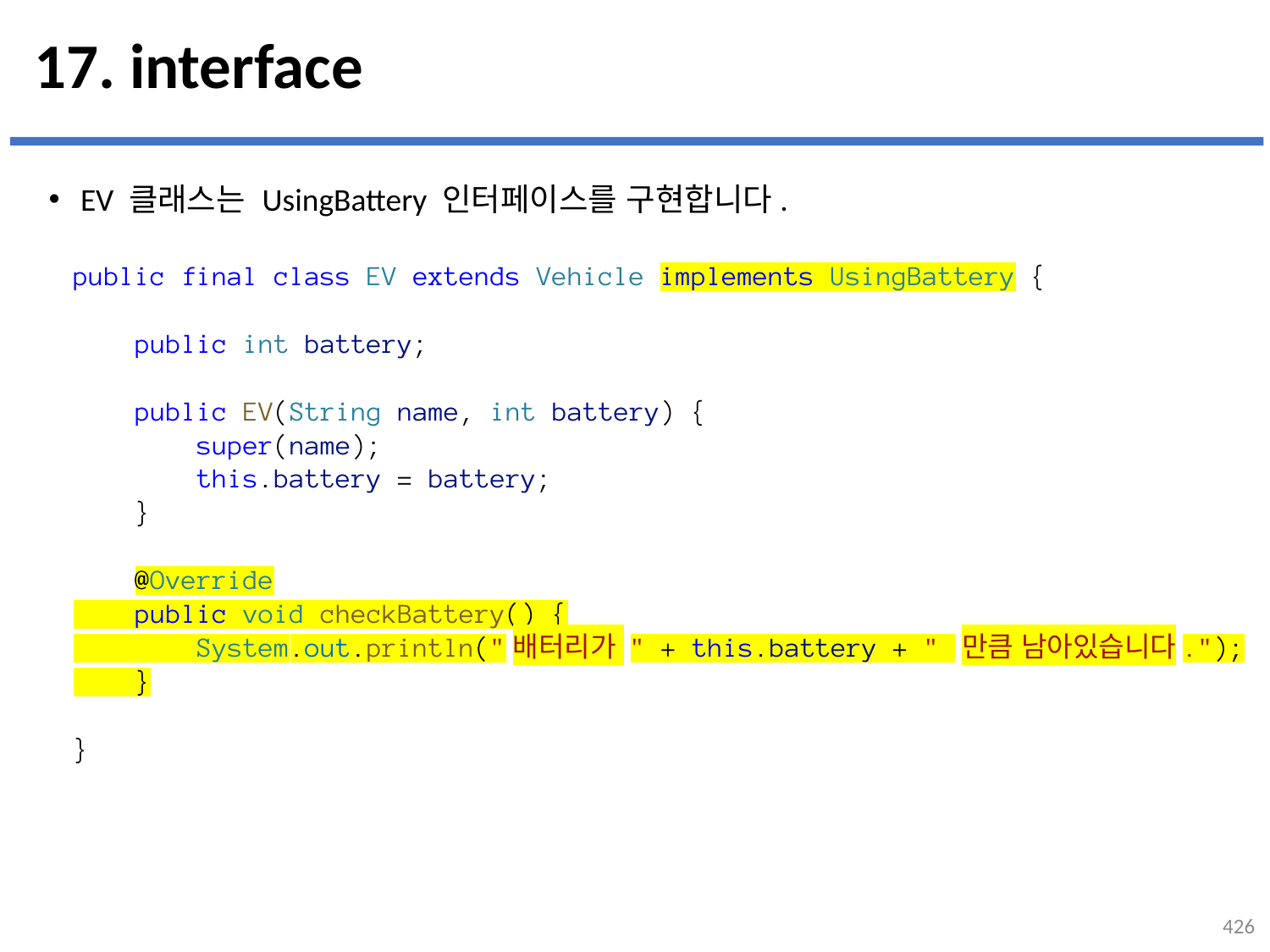

# 17. interface
EV 클래스는 UsingBattery 인터페이스를 구현합니다.
...

설명
public final class EV extends Vehicle implements UsingBattery {
    public int battery;
    public EV(String name, int battery) {
        super(name);
        this.battery = battery;
    }
    @Override
    public void checkBattery() {
        System.out.println("배터리가 " + this.battery + " 만큼 남아있습니다.");
    }
}
426